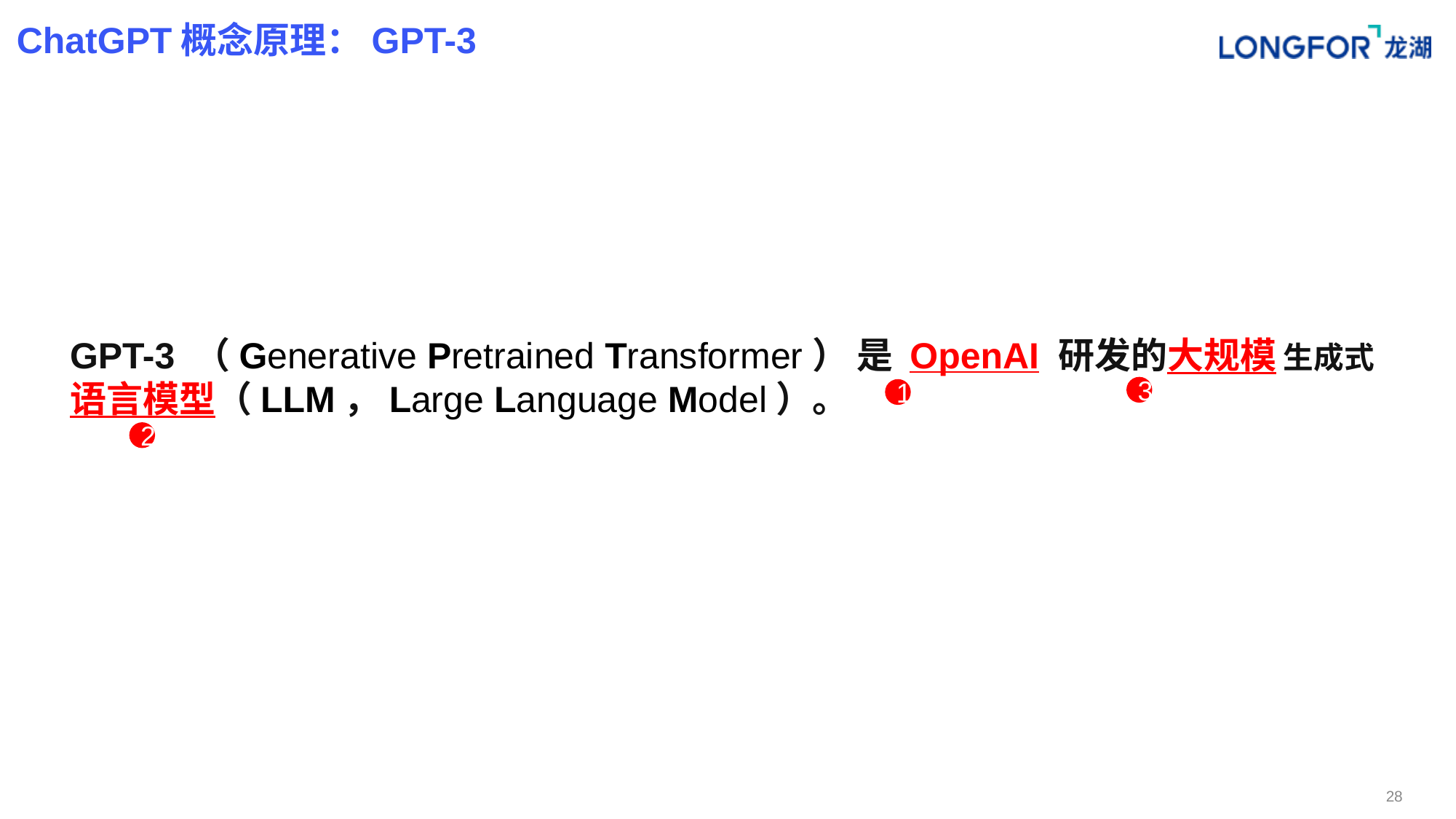

# ChatGPT概念原理：GPT-3
GPT-3 （Generative Pretrained Transformer） 是 OpenAI 研发的大规模 生成式
语言模型（LLM，Large Language Model）。
3
1
2